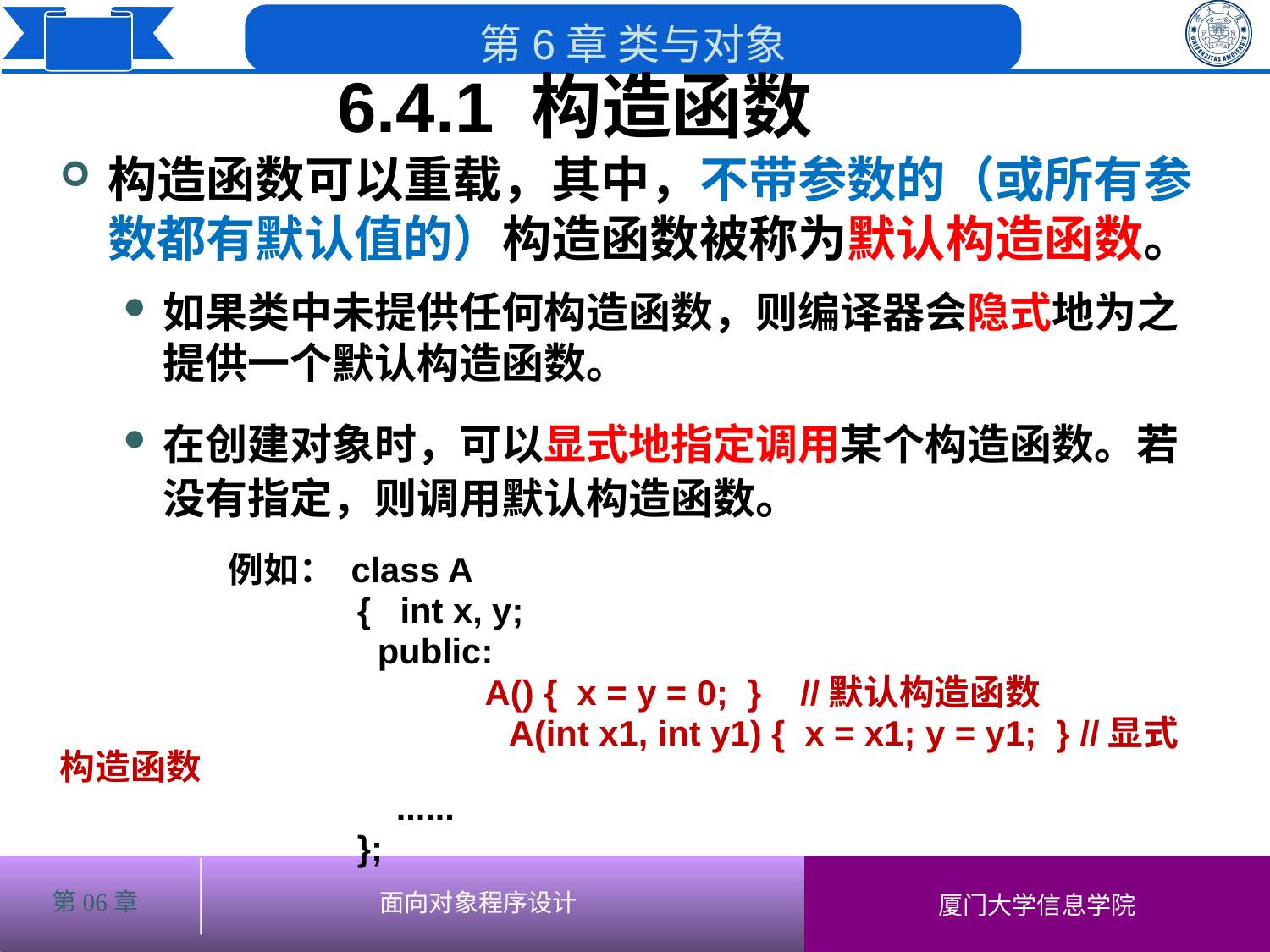

6.4.1 构造函数
构造函数可以重载，其中，不带参数的（或所有参数都有默认值的）构造函数被称为默认构造函数。
如果类中未提供任何构造函数，则编译器会隐式地为之提供一个默认构造函数。
在创建对象时，可以显式地指定调用某个构造函数。若没有指定，则调用默认构造函数。

            例如： class A
                        {   int x, y;
	                      public:
		                    A() {  x = y = 0;  }    //默认构造函数
		                    A(int x1, int y1) {  x = x1; y = y1;  } //显式构造函数
                            ......
                        };
43